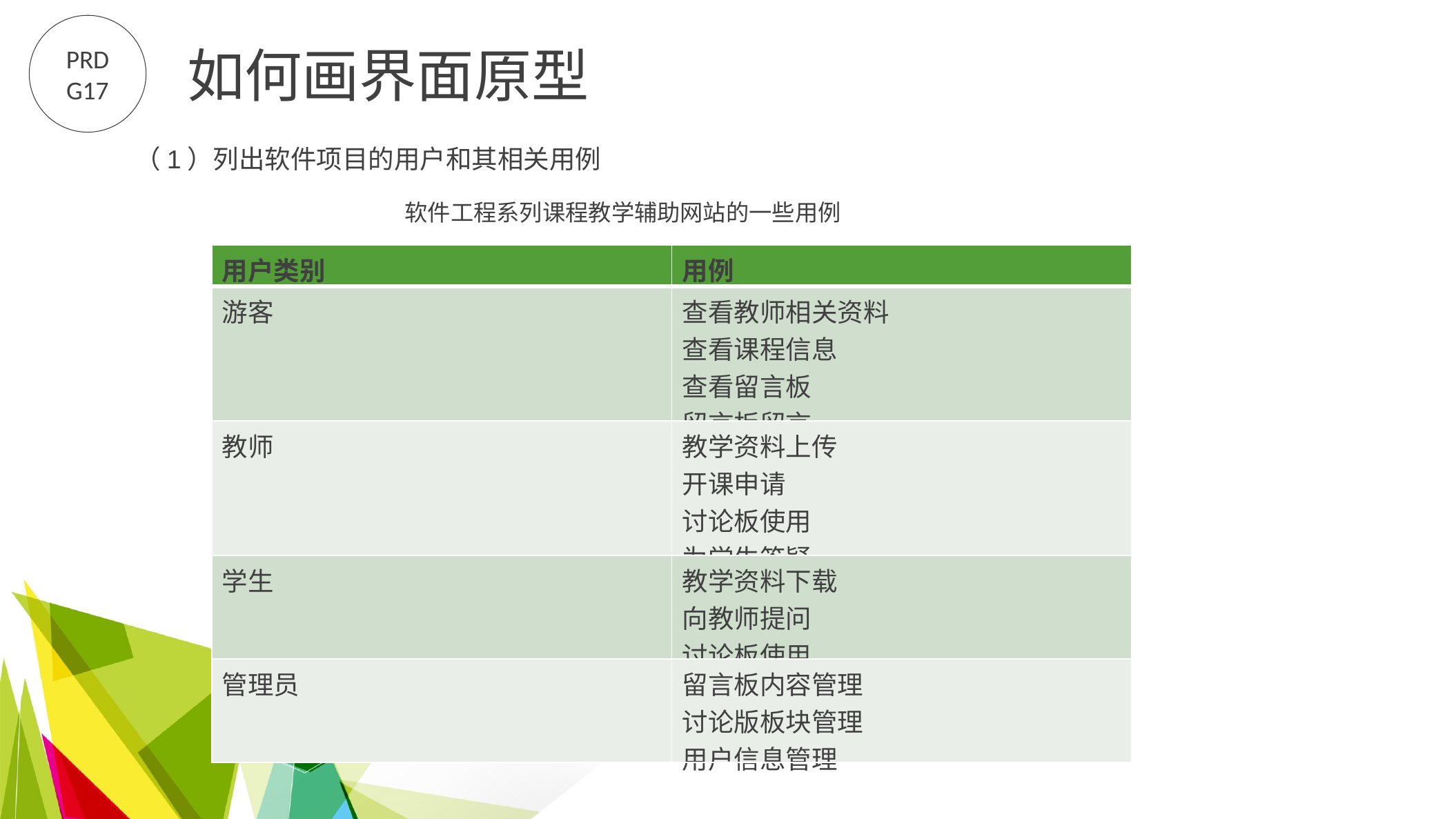

PRD
G17
如何画界面原型
（1）列出软件项目的用户和其相关用例
软件工程系列课程教学辅助网站的一些用例
| 用户类别 | 用例 |
| --- | --- |
| 游客 | 查看教师相关资料 查看课程信息 查看留言板 留言板留言 |
| 教师 | 教学资料上传 开课申请 讨论板使用 为学生答疑 |
| 学生 | 教学资料下载 向教师提问 讨论板使用 |
| 管理员 | 留言板内容管理 讨论版板块管理 用户信息管理 |